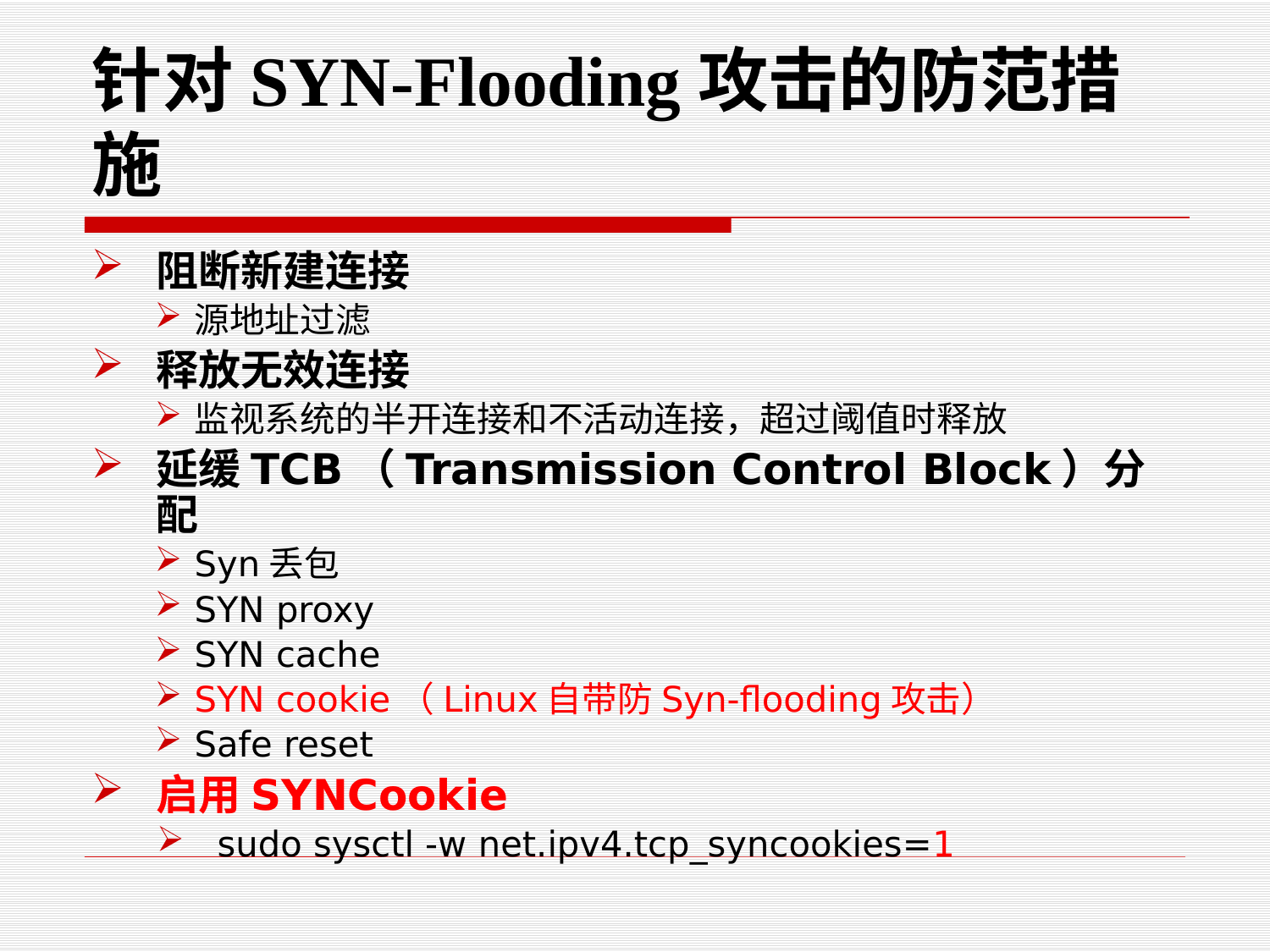

# 针对SYN-Flooding攻击的防范措施
阻断新建连接
源地址过滤
释放无效连接
监视系统的半开连接和不活动连接，超过阈值时释放
延缓TCB（Transmission Control Block）分配
Syn丢包
SYN proxy
SYN cache
SYN cookie（Linux自带防Syn-flooding攻击）
Safe reset
启用SYNCookie
sudo sysctl -w net.ipv4.tcp_syncookies=1